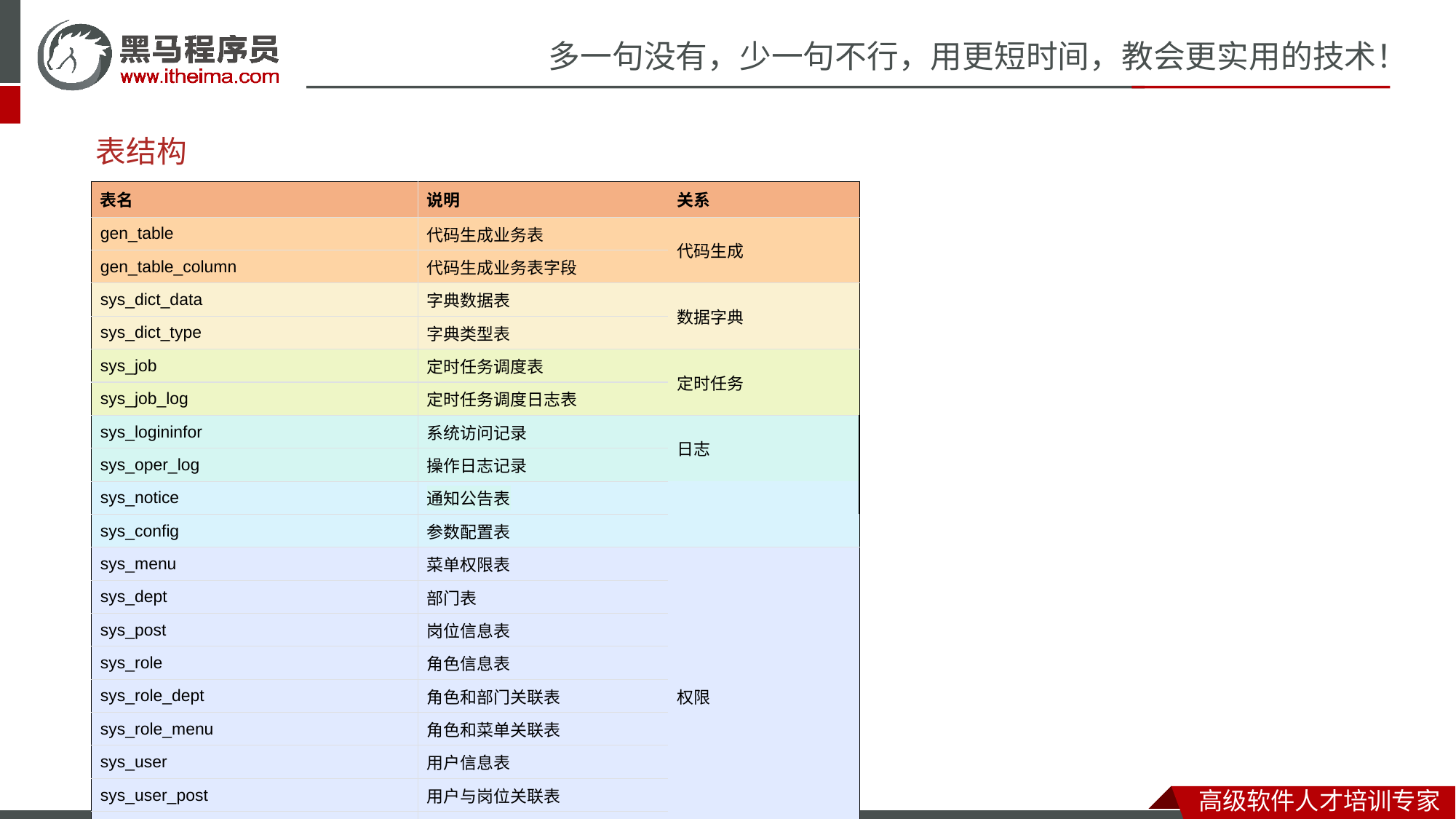

# 表结构
| 表名 | 说明 | 关系 |
| --- | --- | --- |
| gen\_table | 代码生成业务表 | 代码生成 |
| gen\_table\_column | 代码生成业务表字段 |  |
| sys\_dict\_data | 字典数据表 | 数据字典 |
| sys\_dict\_type | 字典类型表 |  |
| sys\_job | 定时任务调度表 | 定时任务 |
| sys\_job\_log | 定时任务调度日志表 |  |
| sys\_logininfor | 系统访问记录 | 日志 |
| sys\_oper\_log | 操作日志记录 |  |
| sys\_notice | 通知公告表 |  |
| sys\_config | 参数配置表 |  |
| sys\_menu | 菜单权限表 | 权限 |
| sys\_dept | 部门表 |  |
| sys\_post | 岗位信息表 |  |
| sys\_role | 角色信息表 |  |
| sys\_role\_dept | 角色和部门关联表 |  |
| sys\_role\_menu | 角色和菜单关联表 |  |
| sys\_user | 用户信息表 |  |
| sys\_user\_post | 用户与岗位关联表 |  |
| sys\_user\_role | 用户和角色关联表 |  |